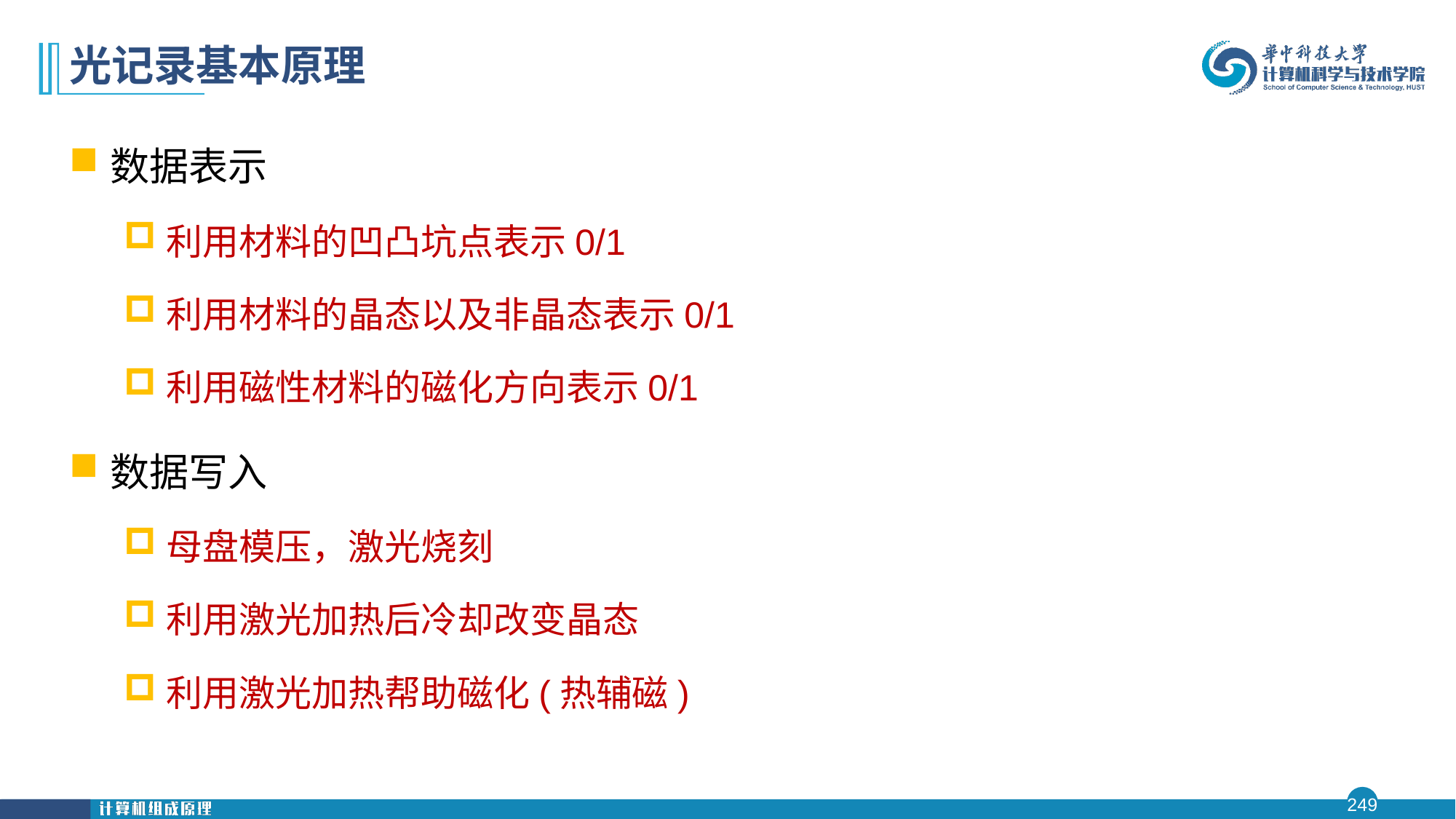

# 光记录基本原理
数据表示
利用材料的凹凸坑点表示0/1
利用材料的晶态以及非晶态表示0/1
利用磁性材料的磁化方向表示0/1
数据写入
母盘模压，激光烧刻
利用激光加热后冷却改变晶态
利用激光加热帮助磁化(热辅磁)